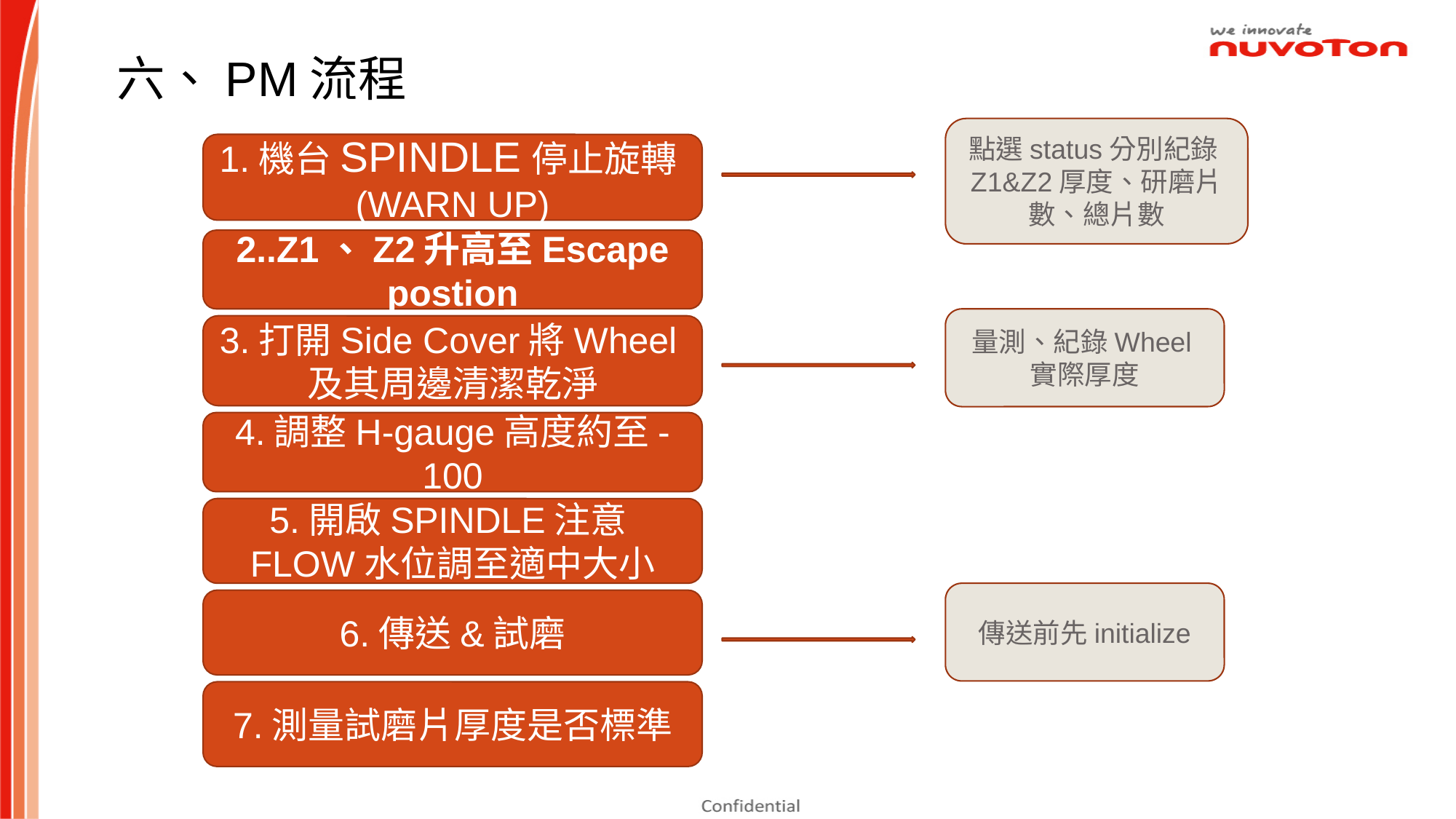

六、PM流程
點選status分別紀錄Z1&Z2厚度、研磨片數、總片數
1.機台SPINDLE停止旋轉(WARN UP)

2..Z1、Z2升高至Escape postion
量測、紀錄Wheel實際厚度
3.打開Side Cover將Wheel及其周邊清潔乾淨

4.調整H-gauge高度約至-100
5.開啟SPINDLE注意FLOW水位調至適中大小
傳送前先initialize
6.傳送&試磨

7.測量試磨片厚度是否標準